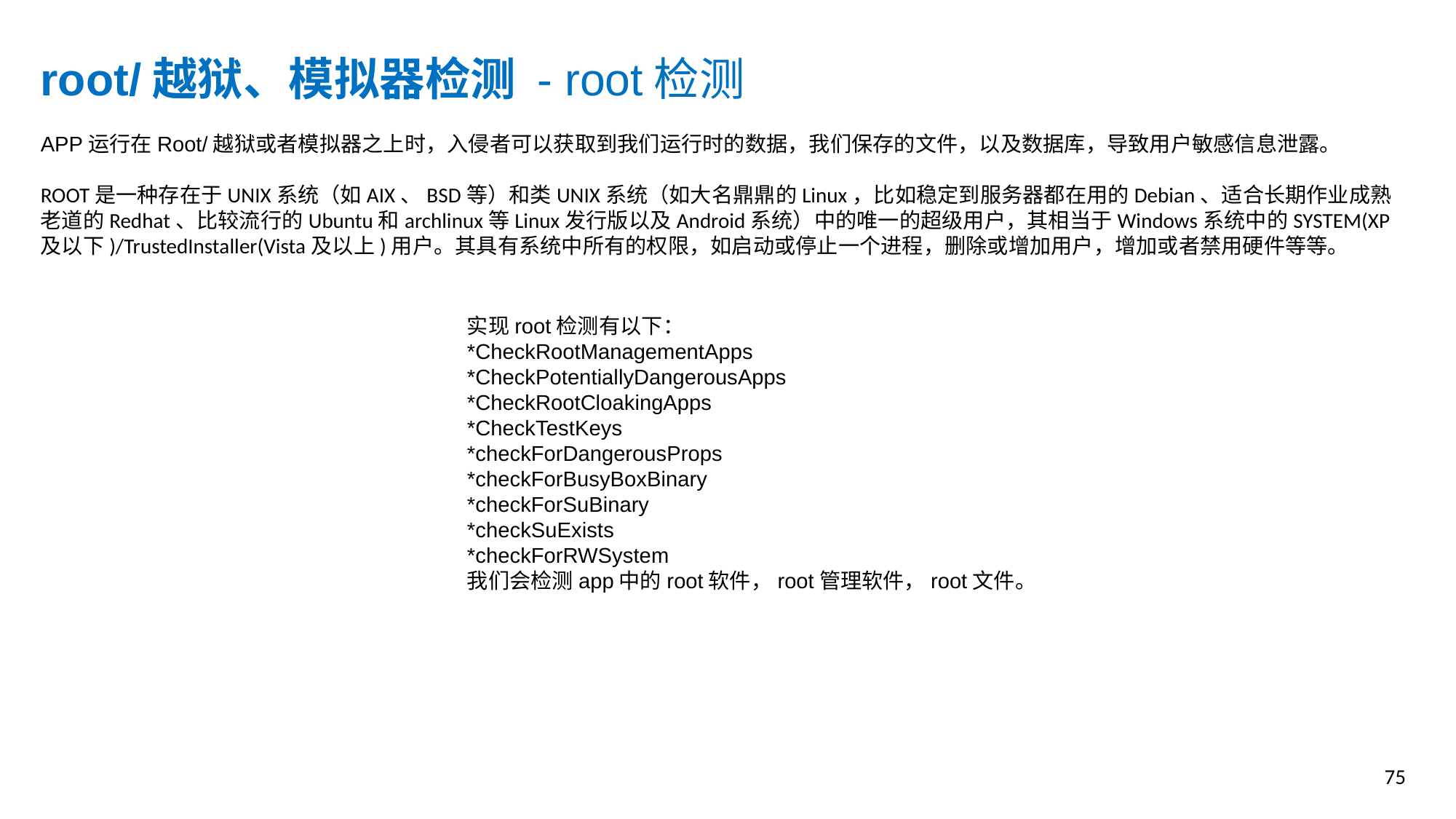

root/越狱、模拟器检测 - root检测
APP运行在Root/越狱或者模拟器之上时，入侵者可以获取到我们运行时的数据，我们保存的文件，以及数据库，导致用户敏感信息泄露。

ROOT是一种存在于UNIX系统（如AIX、BSD等）和类UNIX系统（如大名鼎鼎的Linux，比如稳定到服务器都在用的Debian、适合长期作业成熟老道的Redhat、比较流行的Ubuntu和archlinux等Linux发行版以及Android系统）中的唯一的超级用户，其相当于Windows系统中的SYSTEM(XP及以下)/TrustedInstaller(Vista及以上)用户。其具有系统中所有的权限，如启动或停止一个进程，删除或增加用户，增加或者禁用硬件等等。
实现root检测有以下：
*CheckRootManagementApps
*CheckPotentiallyDangerousApps
*CheckRootCloakingApps
*CheckTestKeys
*checkForDangerousProps
*checkForBusyBoxBinary
*checkForSuBinary
*checkSuExists
*checkForRWSystem
我们会检测app中的root软件，root管理软件，root文件。
75